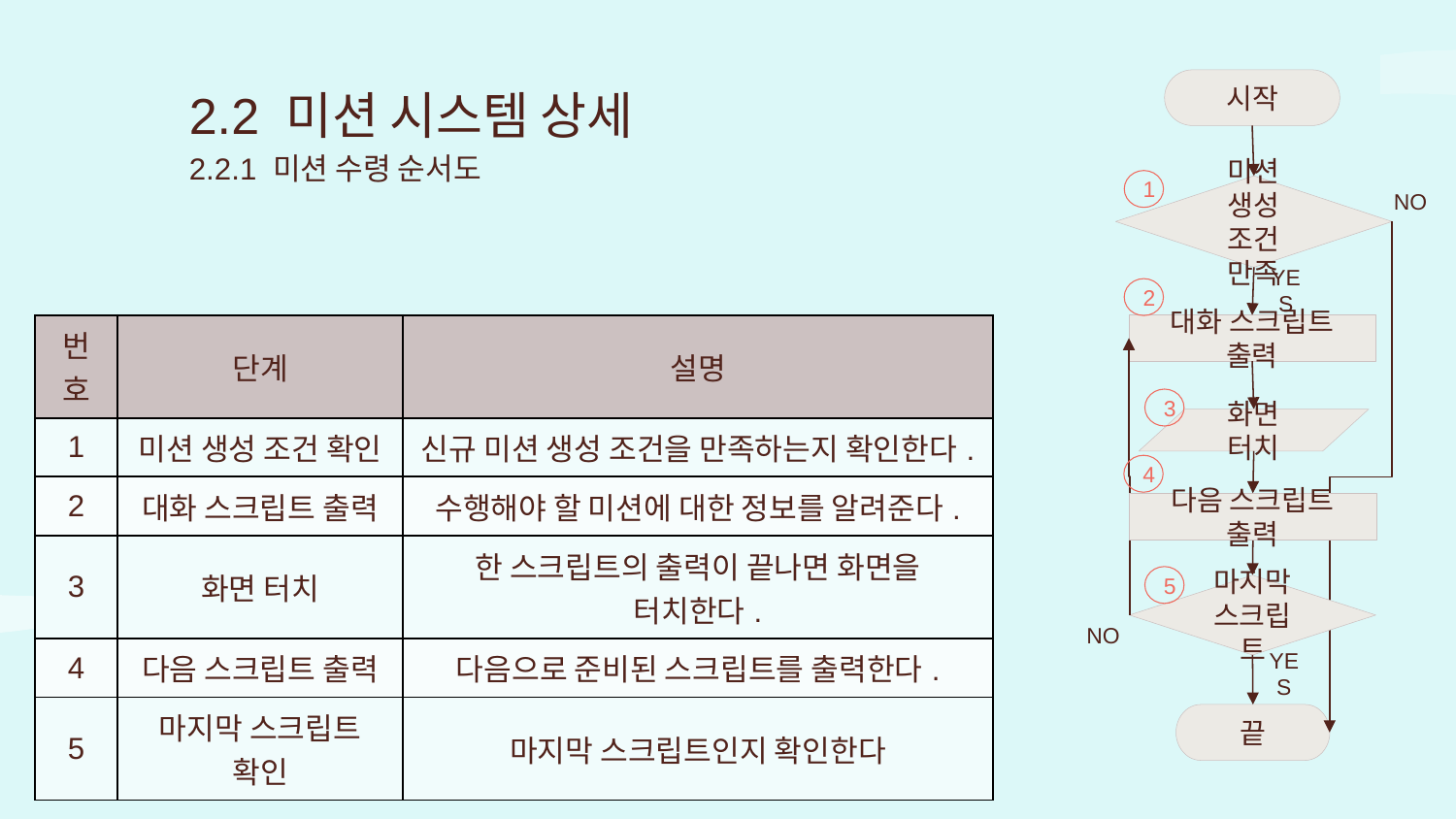

2.2 미션 시스템 상세
2.2.1 미션 수령 순서도

시작
1
미션 생성 조건 만족
NO
YES
2
대화 스크립트 출력
| 번호 | 단계 | 설명 |
| --- | --- | --- |
| 1 | 미션 생성 조건 확인 | 신규 미션 생성 조건을 만족하는지 확인한다. |
| 2 | 대화 스크립트 출력 | 수행해야 할 미션에 대한 정보를 알려준다. |
| 3 | 화면 터치 | 한 스크립트의 출력이 끝나면 화면을 터치한다. |
| 4 | 다음 스크립트 출력 | 다음으로 준비된 스크립트를 출력한다. |
| 5 | 마지막 스크립트 확인 | 마지막 스크립트인지 확인한다 |
3
화면 터치
4
다음 스크립트 출력
5
마지막 스크립트
NO
YES
끝